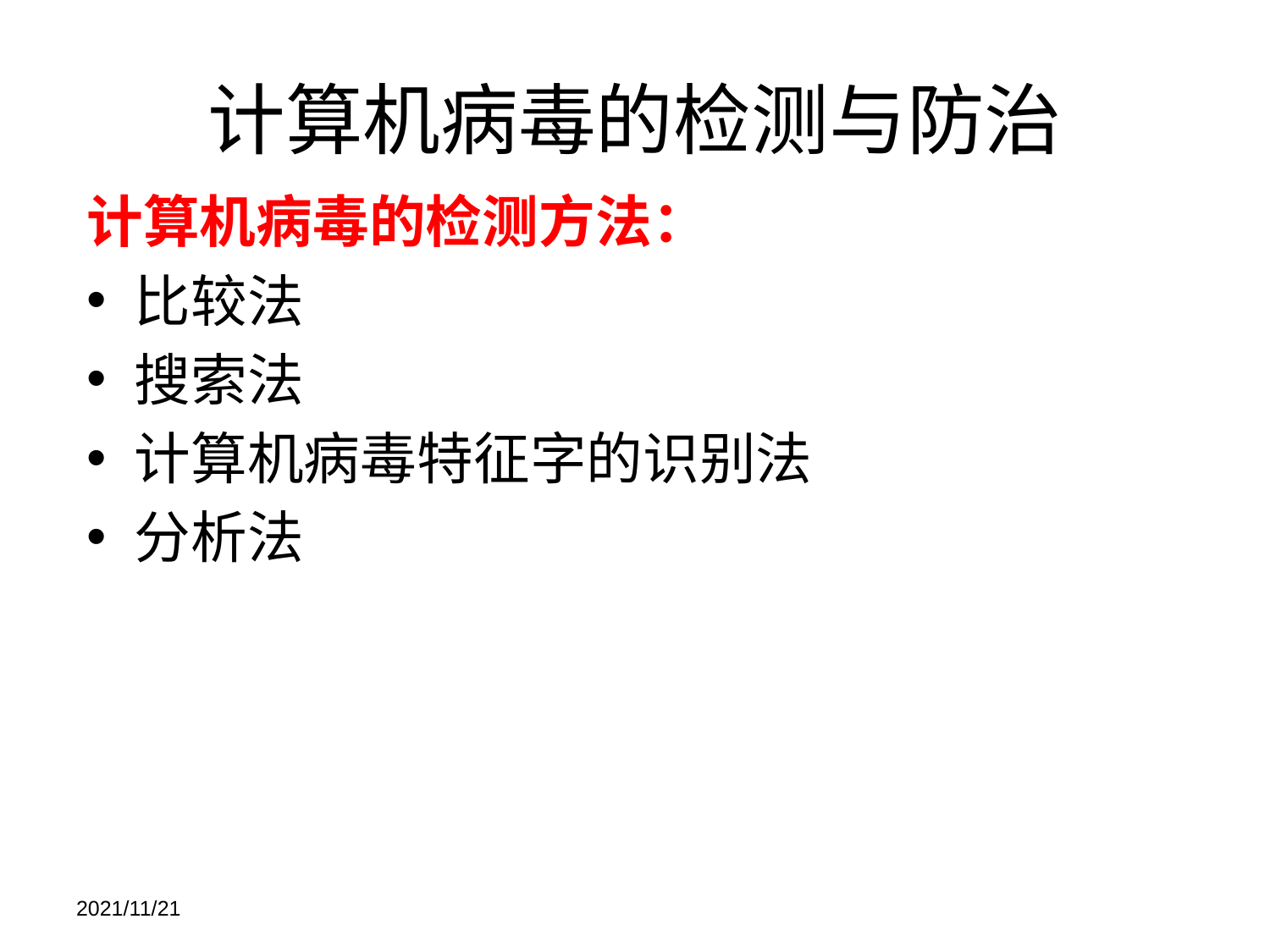

计算机病毒的检测与防治
计算机病毒的检测方法：
比较法
搜索法
计算机病毒特征字的识别法
分析法
2021/11/21